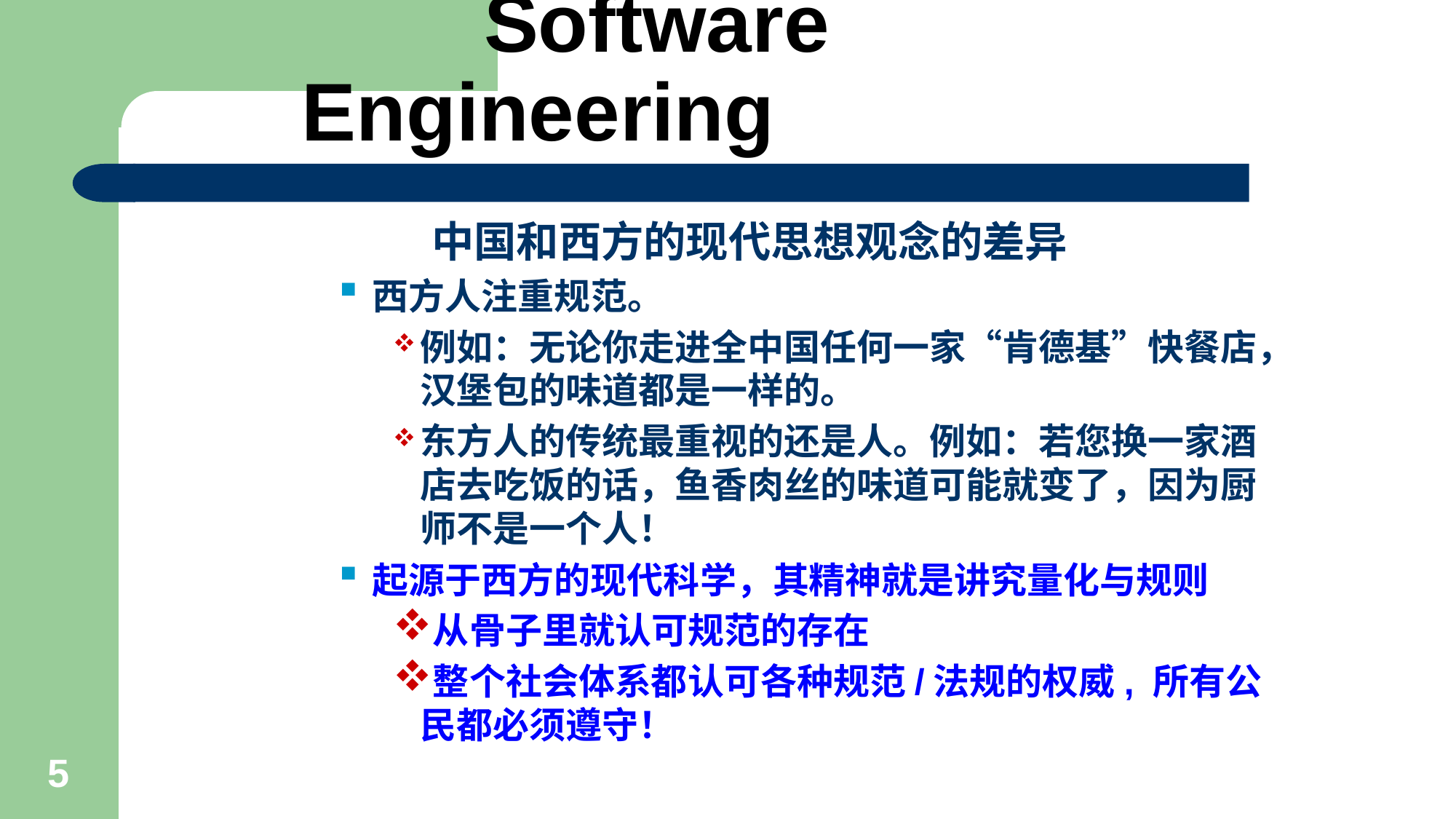

# Software   Engineering
                 中国和西方的现代思想观念的差异
西方人注重规范。
例如：无论你走进全中国任何一家“肯德基”快餐店，汉堡包的味道都是一样的。
东方人的传统最重视的还是人。例如：若您换一家酒店去吃饭的话，鱼香肉丝的味道可能就变了，因为厨师不是一个人！
起源于西方的现代科学，其精神就是讲究量化与规则
从骨子里就认可规范的存在
整个社会体系都认可各种规范/法规的权威, 所有公民都必须遵守！

5